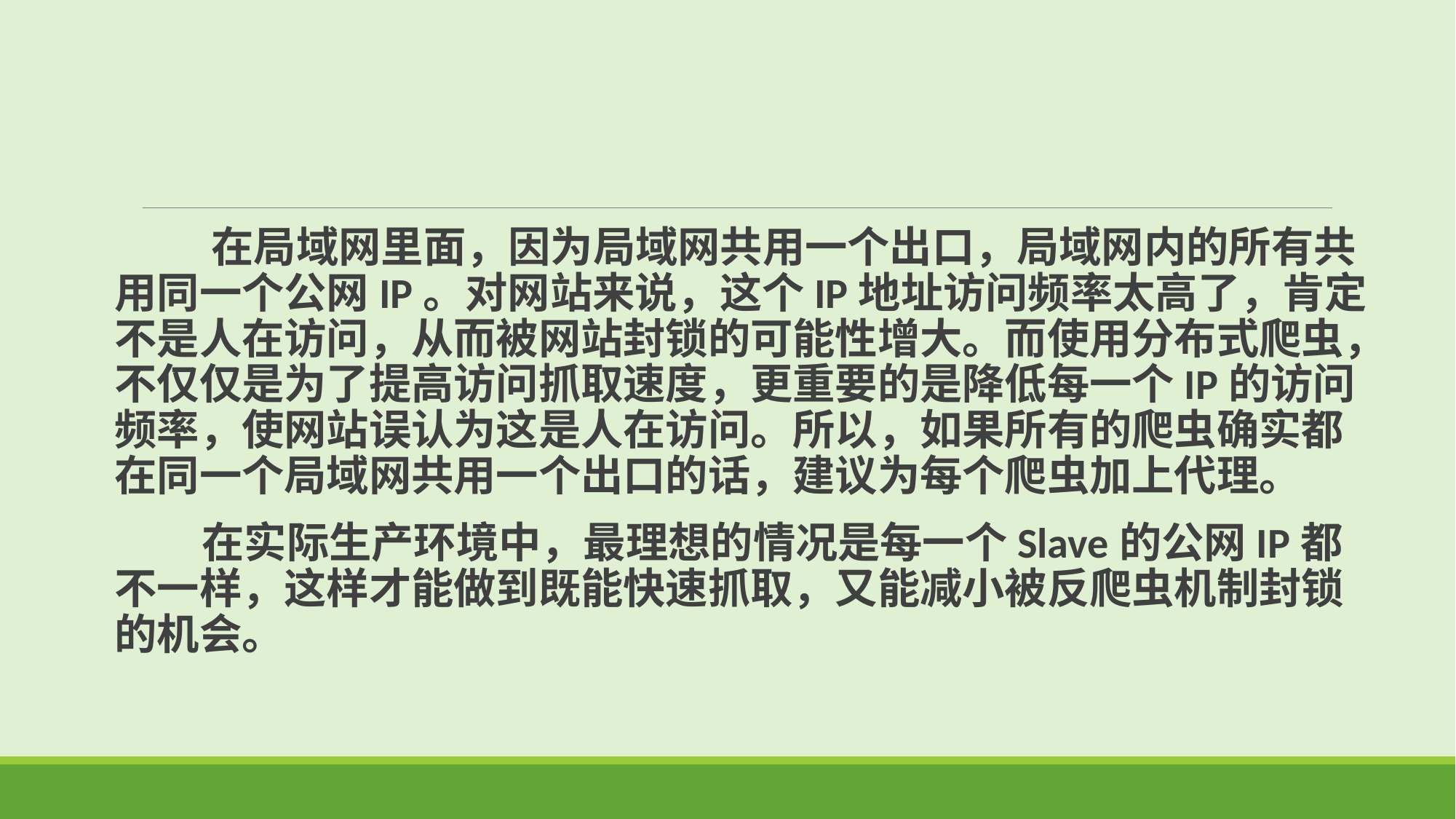

在局域网里面，因为局域网共用一个出口，局域网内的所有共用同一个公网IP。对网站来说，这个IP地址访问频率太高了，肯定不是人在访问，从而被网站封锁的可能性增大。而使用分布式爬虫，不仅仅是为了提高访问抓取速度，更重要的是降低每一个IP的访问频率，使网站误认为这是人在访问。所以，如果所有的爬虫确实都在同一个局域网共用一个出口的话，建议为每个爬虫加上代理。
        在实际生产环境中，最理想的情况是每一个Slave的公网IP都不一样，这样才能做到既能快速抓取，又能减小被反爬虫机制封锁的机会。